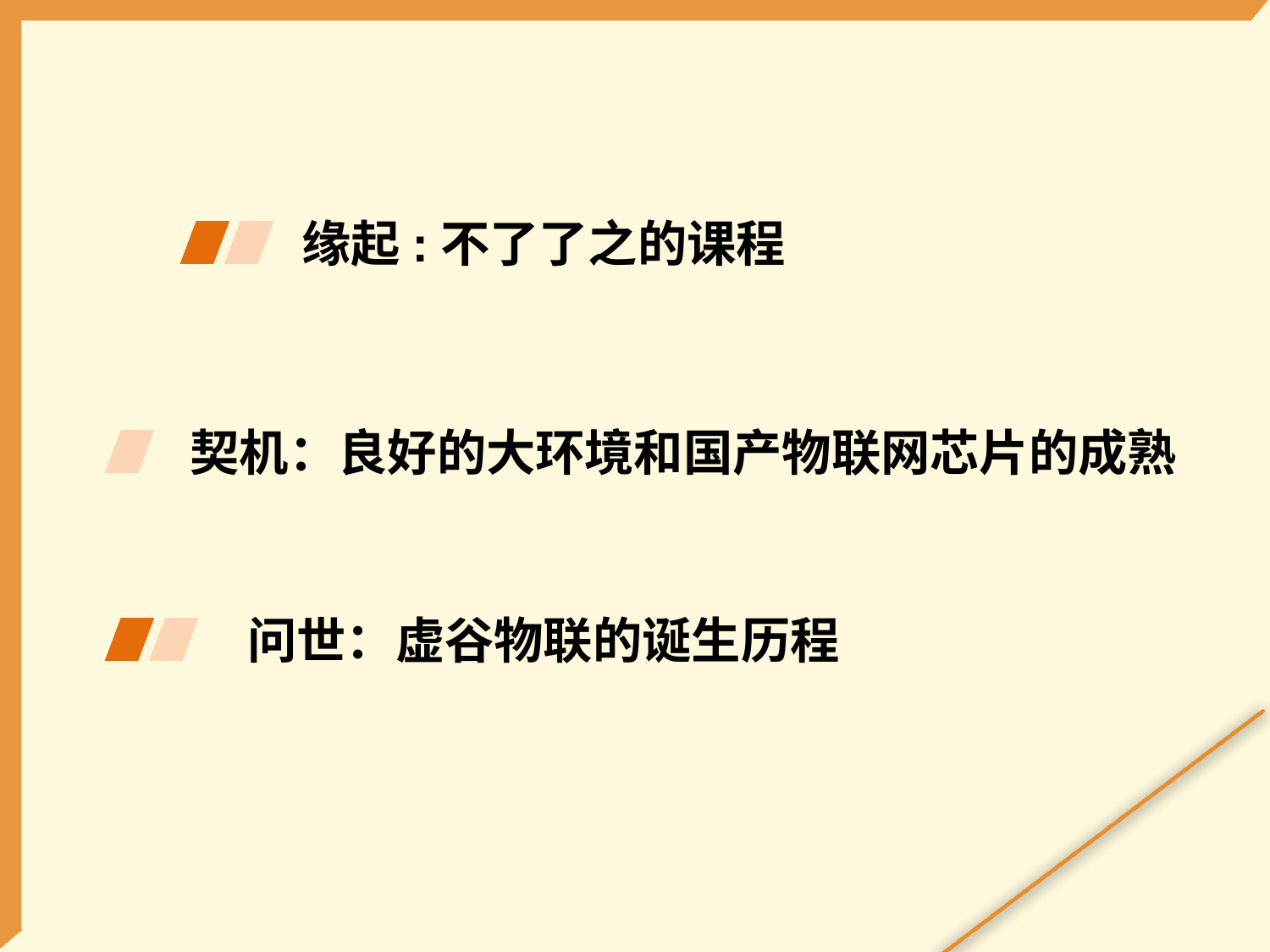

缘起:不了了之的课程

契机：良好的大环境和国产物联网芯片的成熟

问世：虚谷物联的诞生历程